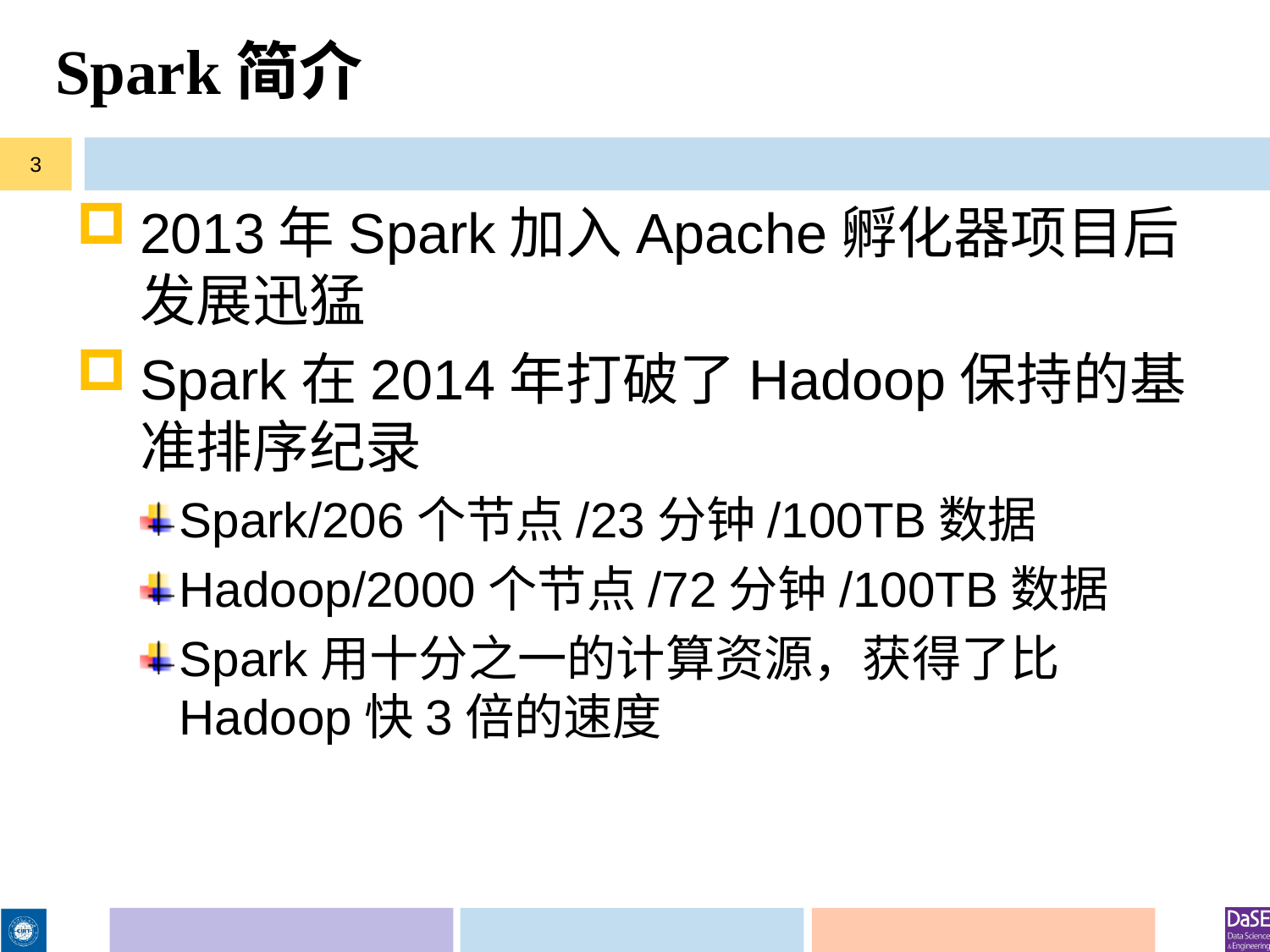

# Spark简介
3
2013年Spark加入Apache孵化器项目后发展迅猛
Spark在2014年打破了Hadoop保持的基准排序纪录
Spark/206个节点/23分钟/100TB数据
Hadoop/2000个节点/72分钟/100TB数据
Spark用十分之一的计算资源，获得了比Hadoop快3倍的速度